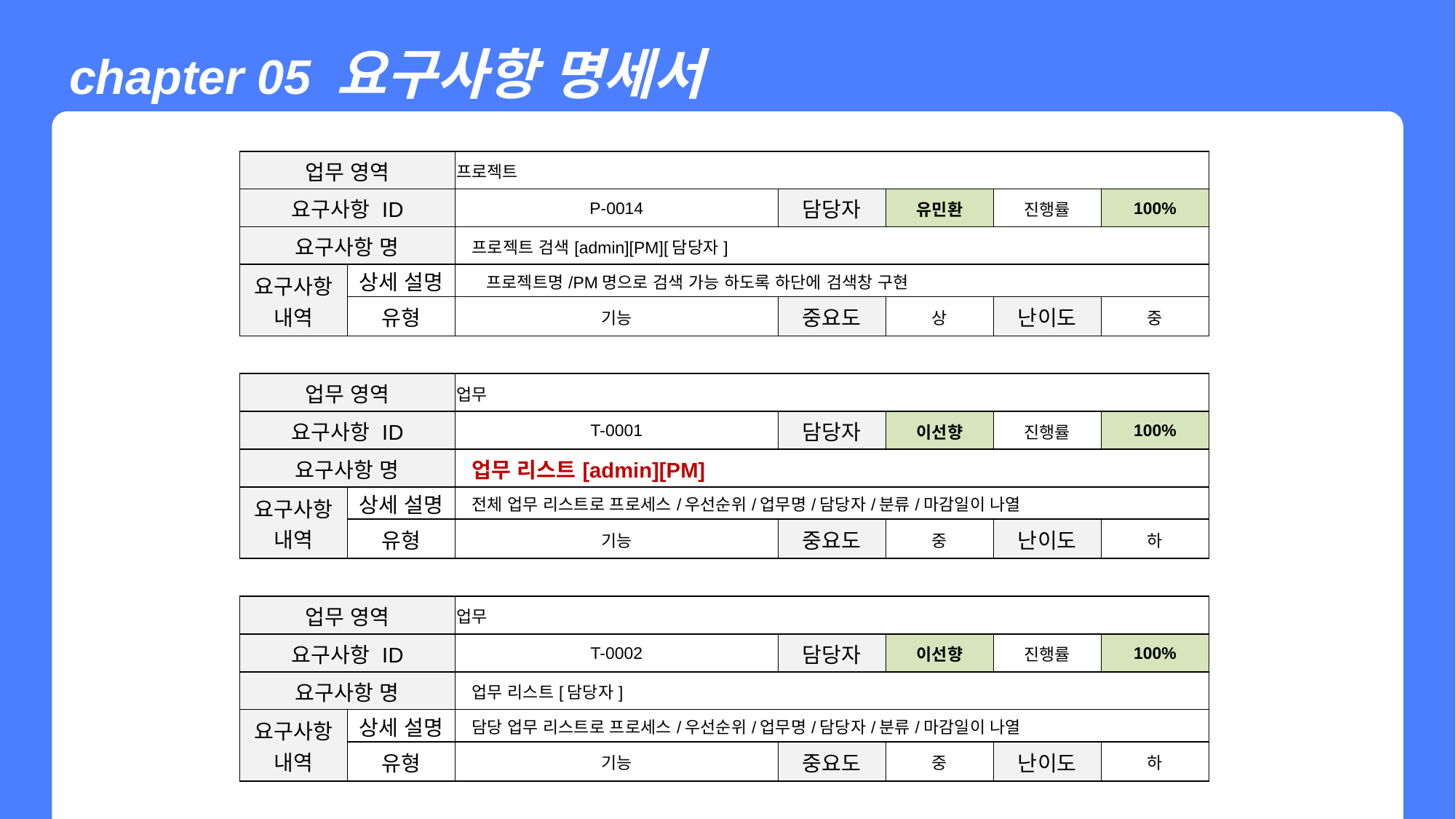

chapter 05 요구사항 명세서
| 업무 영역 |  | 프로젝트 |  |  |  |  |  |  |
| --- | --- | --- | --- | --- | --- | --- | --- | --- |
| 요구사항 ID |  | P-0014 |  |  | 담당자 | 유민환 | 진행률 | 100% |
| 요구사항 명 |  | 프로젝트 검색[admin][PM][담당자] |  |  |  |  |  |  |
| 요구사항 내역 | 상세 설명 | 프로젝트명/PM명으로 검색 가능 하도록 하단에 검색창 구현 |  |  |  |  |  |  |
|  | 유형 | 기능 |  |  | 중요도 | 상 | 난이도 | 중 |
|  |  |  |  |  |  |  |  |  |
| 업무 영역 |  | 업무 |  |  |  |  |  |  |
| 요구사항 ID |  | T-0001 |  |  | 담당자 | 이선향 | 진행률 | 100% |
| 요구사항 명 |  | 업무 리스트[admin][PM] |  |  |  |  |  |  |
| 요구사항 내역 | 상세 설명 | 전체 업무 리스트로 프로세스/우선순위/업무명/담당자/분류/마감일이 나열 |  |  |  |  |  |  |
|  | 유형 | 기능 |  |  | 중요도 | 중 | 난이도 | 하 |
|  |  |  |  |  |  |  |  |  |
| 업무 영역 |  | 업무 |  |  |  |  |  |  |
| 요구사항 ID |  | T-0002 |  |  | 담당자 | 이선향 | 진행률 | 100% |
| 요구사항 명 |  | 업무 리스트[담당자] |  |  |  |  |  |  |
| 요구사항 내역 | 상세 설명 | 담당 업무 리스트로 프로세스/우선순위/업무명/담당자/분류/마감일이 나열 |  |  |  |  |  |  |
|  | 유형 | 기능 |  |  | 중요도 | 중 | 난이도 | 하 |